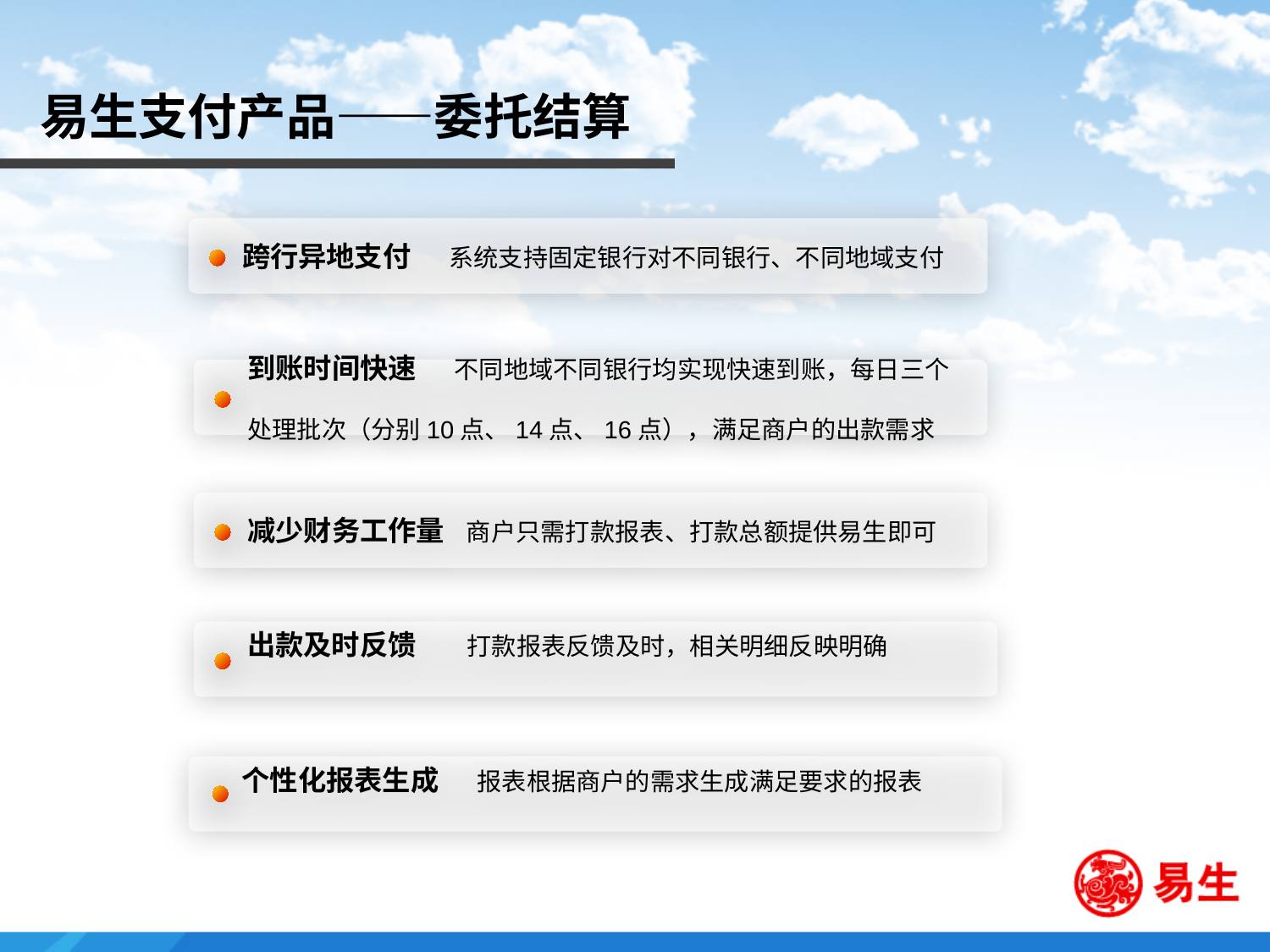

易生支付产品——委托结算

      跨行异地支付      系统支持固定银行对不同银行、不同地域支付

      到账时间快速      不同地域不同银行均实现快速到账，每日三个
      处理批次（分别10点、14点、16点），满足商户的出款需求

      减少财务工作量    商户只需打款报表、打款总额提供易生即可

      出款及时反馈        打款报表反馈及时，相关明细反映明确

      个性化报表生成      报表根据商户的需求生成满足要求的报表